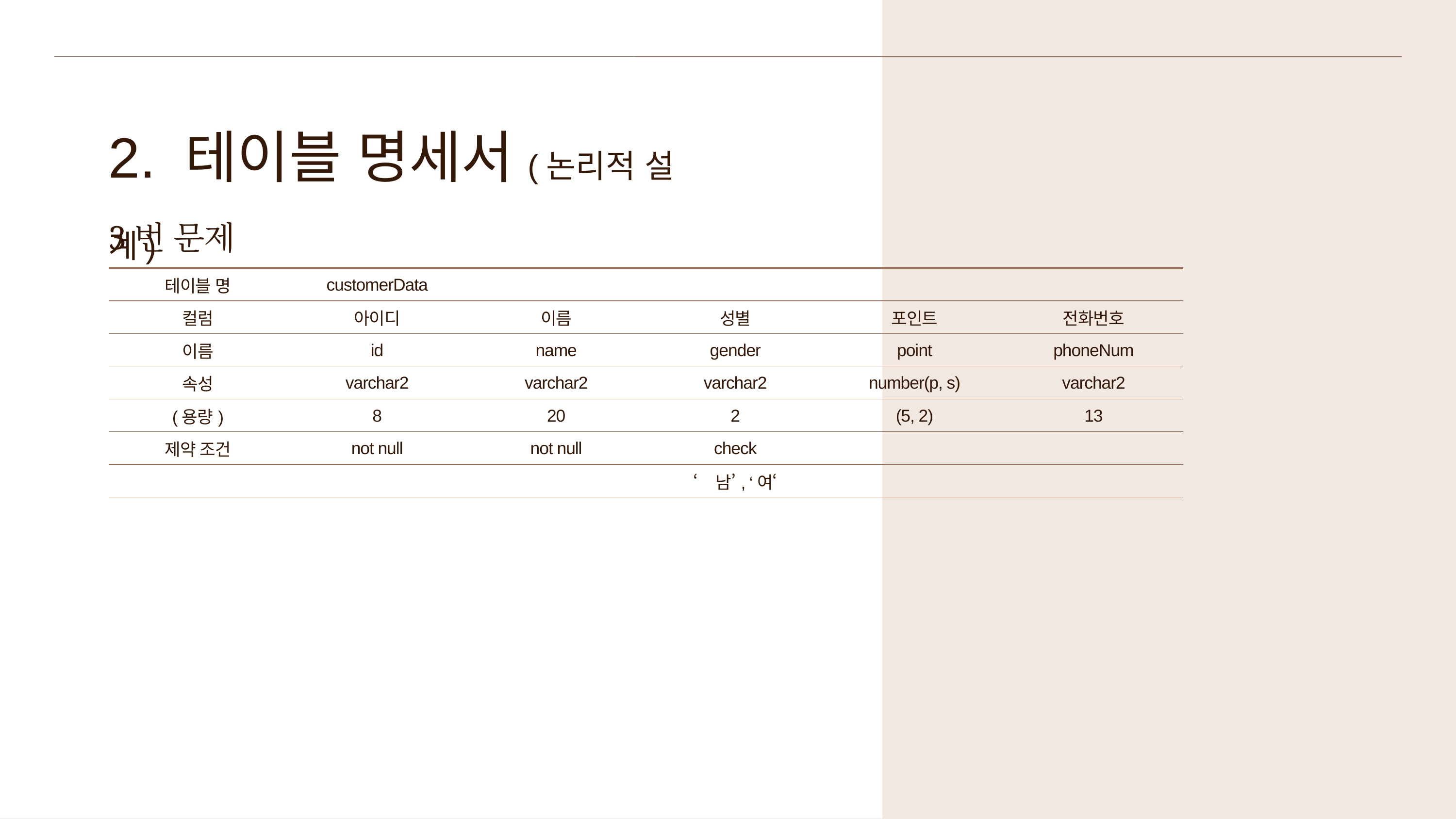

2. 테이블 명세서(논리적 설계)
3번 문제
| 테이블 명 | customerData |  |  |  |  |
| --- | --- | --- | --- | --- | --- |
| 컬럼 | 아이디 | 이름 | 성별 | 포인트 | 전화번호 |
| 이름 | id | name | gender | point | phoneNum |
| 속성 | varchar2 | varchar2 | varchar2 | number(p, s) | varchar2 |
| (용량) | 8 | 20 | 2 | (5, 2) | 13 |
| 제약 조건 | not null | not null | check |  |  |
|  |  |  | ‘남’, ‘여‘ |  |  |